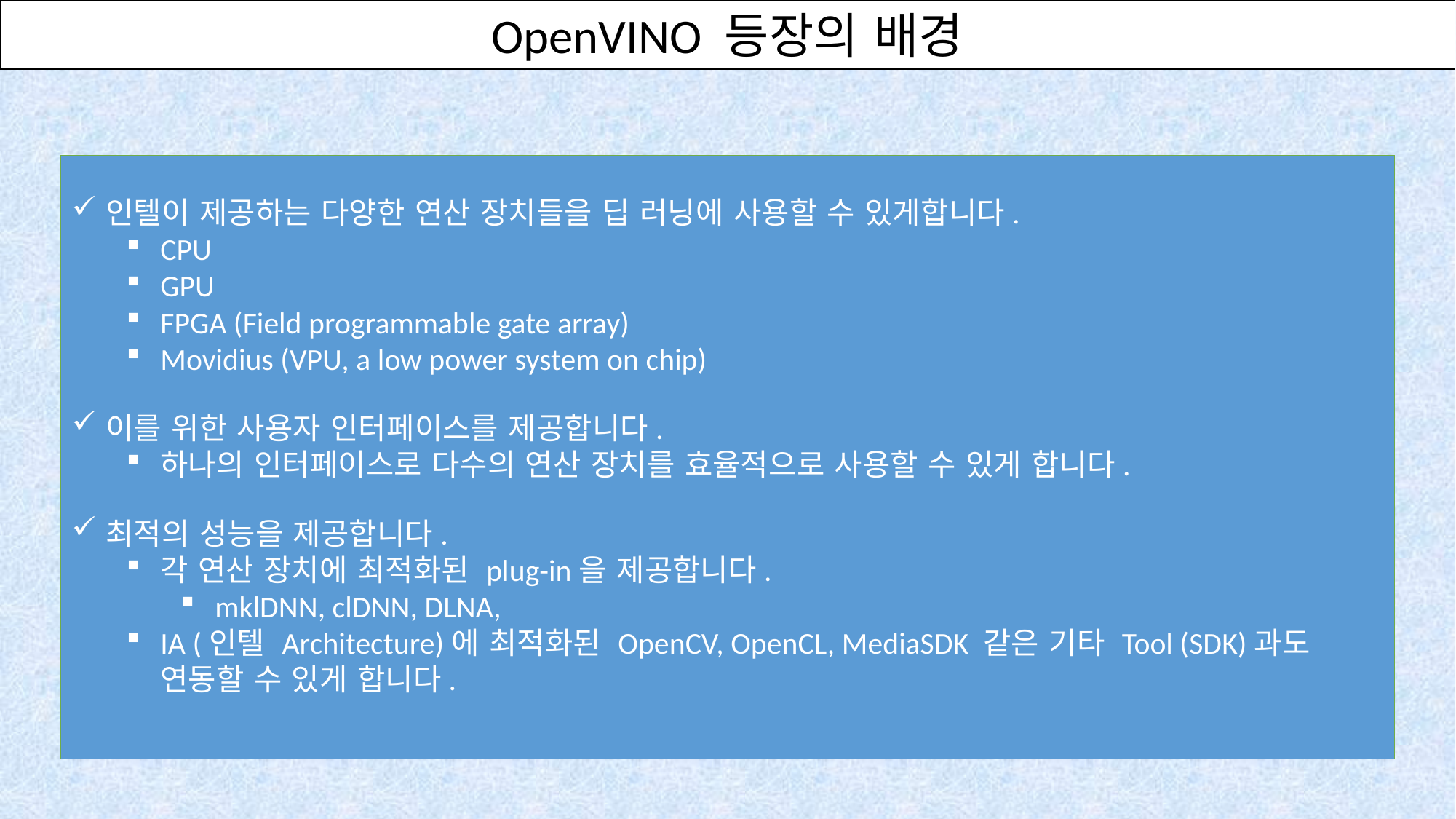

OpenVINO 등장의 배경

인텔이 제공하는 다양한 연산 장치들을 딥 러닝에 사용할 수 있게합니다.
CPU
GPU
FPGA (Field programmable gate array)
Movidius (VPU, a low power system on chip)

이를 위한 사용자 인터페이스를 제공합니다.
하나의 인터페이스로 다수의 연산 장치를 효율적으로 사용할 수 있게 합니다.

최적의 성능을 제공합니다.
각 연산 장치에 최적화된 plug-in을 제공합니다.
mklDNN, clDNN, DLNA,
IA (인텔 Architecture)에 최적화된 OpenCV, OpenCL, MediaSDK 같은 기타 Tool (SDK)과도 연동할 수 있게 합니다.